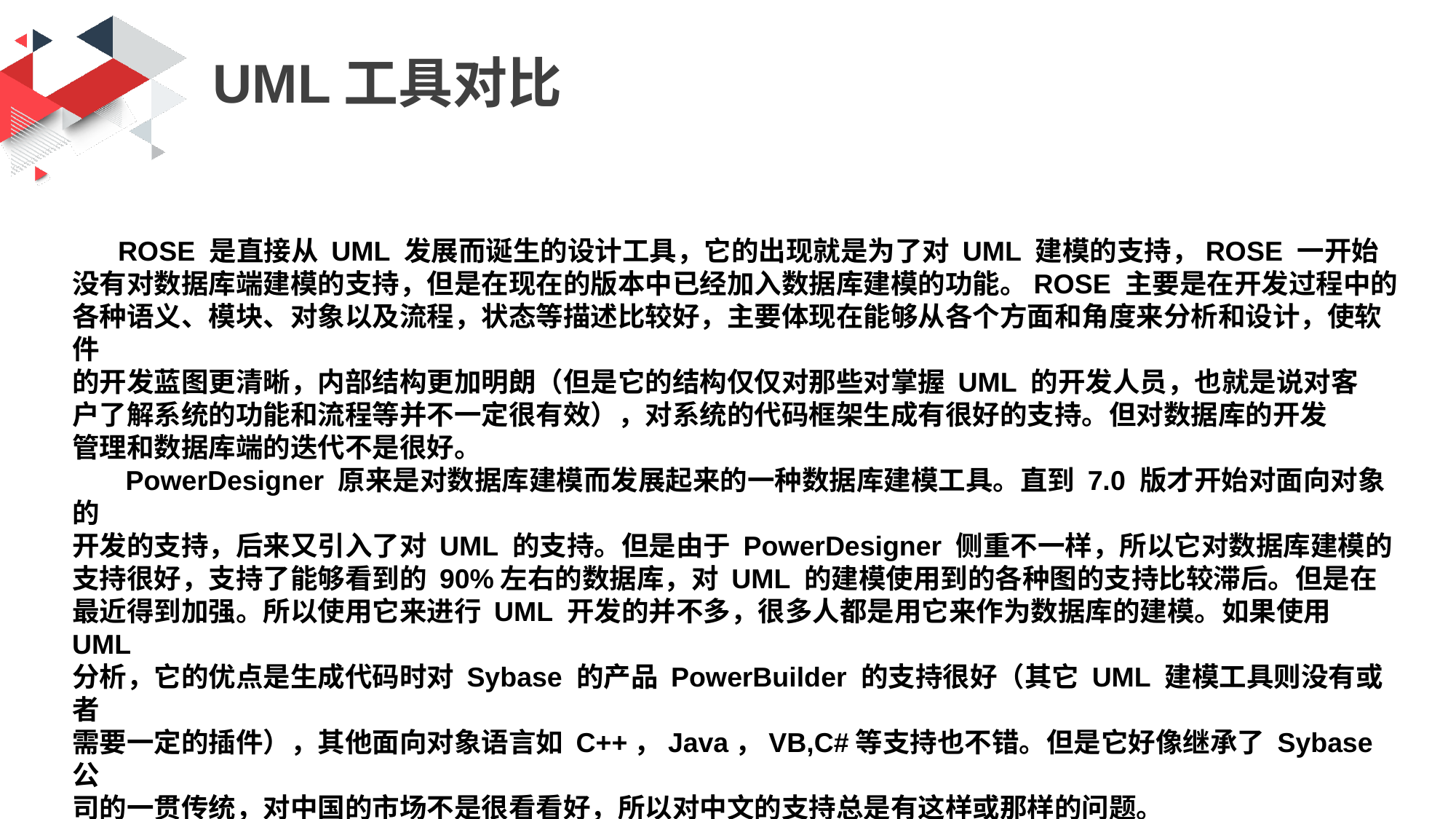

UML工具对比
      ROSE 是直接从 UML 发展而诞生的设计工具，它的出现就是为了对 UML 建模的支持，ROSE 一开始没有对数据库端建模的支持，但是在现在的版本中已经加入数据库建模的功能。ROSE 主要是在开发过程中的各种语义、模块、对象以及流程，状态等描述比较好，主要体现在能够从各个方面和角度来分析和设计，使软件
的开发蓝图更清晰，内部结构更加明朗（但是它的结构仅仅对那些对掌握 UML 的开发人员，也就是说对客
户了解系统的功能和流程等并不一定很有效），对系统的代码框架生成有很好的支持。但对数据库的开发
管理和数据库端的迭代不是很好。
       PowerDesigner 原来是对数据库建模而发展起来的一种数据库建模工具。直到 7.0 版才开始对面向对象的
开发的支持，后来又引入了对 UML 的支持。但是由于 PowerDesigner 侧重不一样，所以它对数据库建模的
支持很好，支持了能够看到的 90%左右的数据库，对 UML 的建模使用到的各种图的支持比较滞后。但是在
最近得到加强。所以使用它来进行 UML 开发的并不多，很多人都是用它来作为数据库的建模。如果使用 UML
分析，它的优点是生成代码时对 Sybase 的产品 PowerBuilder 的支持很好（其它 UML 建模工具则没有或者
需要一定的插件），其他面向对象语言如 C++，Java，VB,C#等支持也不错。但是它好像继承了 Sybase 公
司的一贯传统，对中国的市场不是很看看好，所以对中文的支持总是有这样或那样的问题。